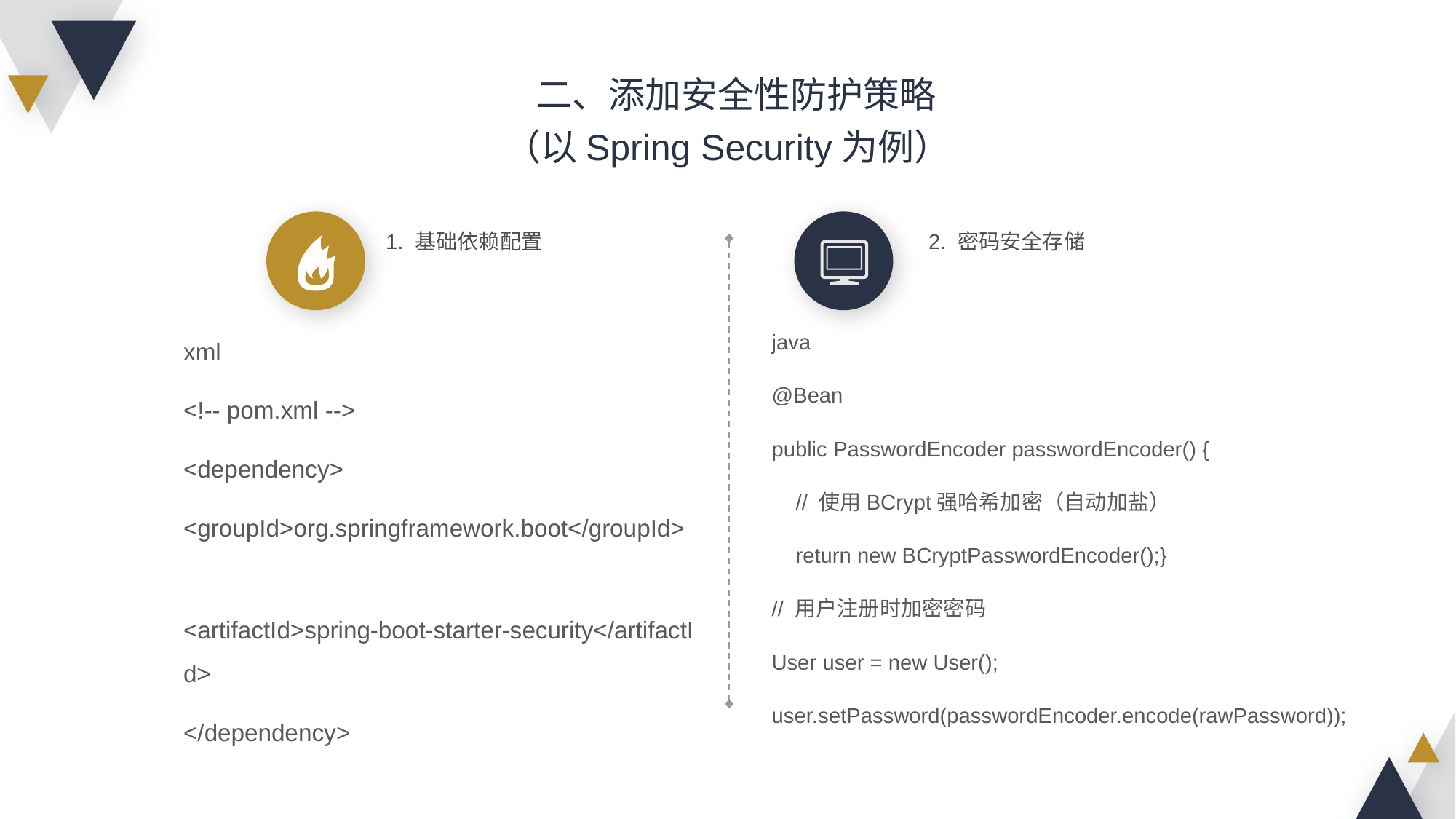

二、添加安全性防护策略
（以Spring Security为例）
1. 基础依赖配置
2. 密码安全存储

java
@Bean
public PasswordEncoder passwordEncoder() {
    // 使用BCrypt强哈希加密（自动加盐）
    return new BCryptPasswordEncoder();}
// 用户注册时加密密码
User user = new User();
user.setPassword(passwordEncoder.encode(rawPassword));

xml
<!-- pom.xml -->
<dependency>
<groupId>org.springframework.boot</groupId>
    <artifactId>spring-boot-starter-security</artifactId>
</dependency>